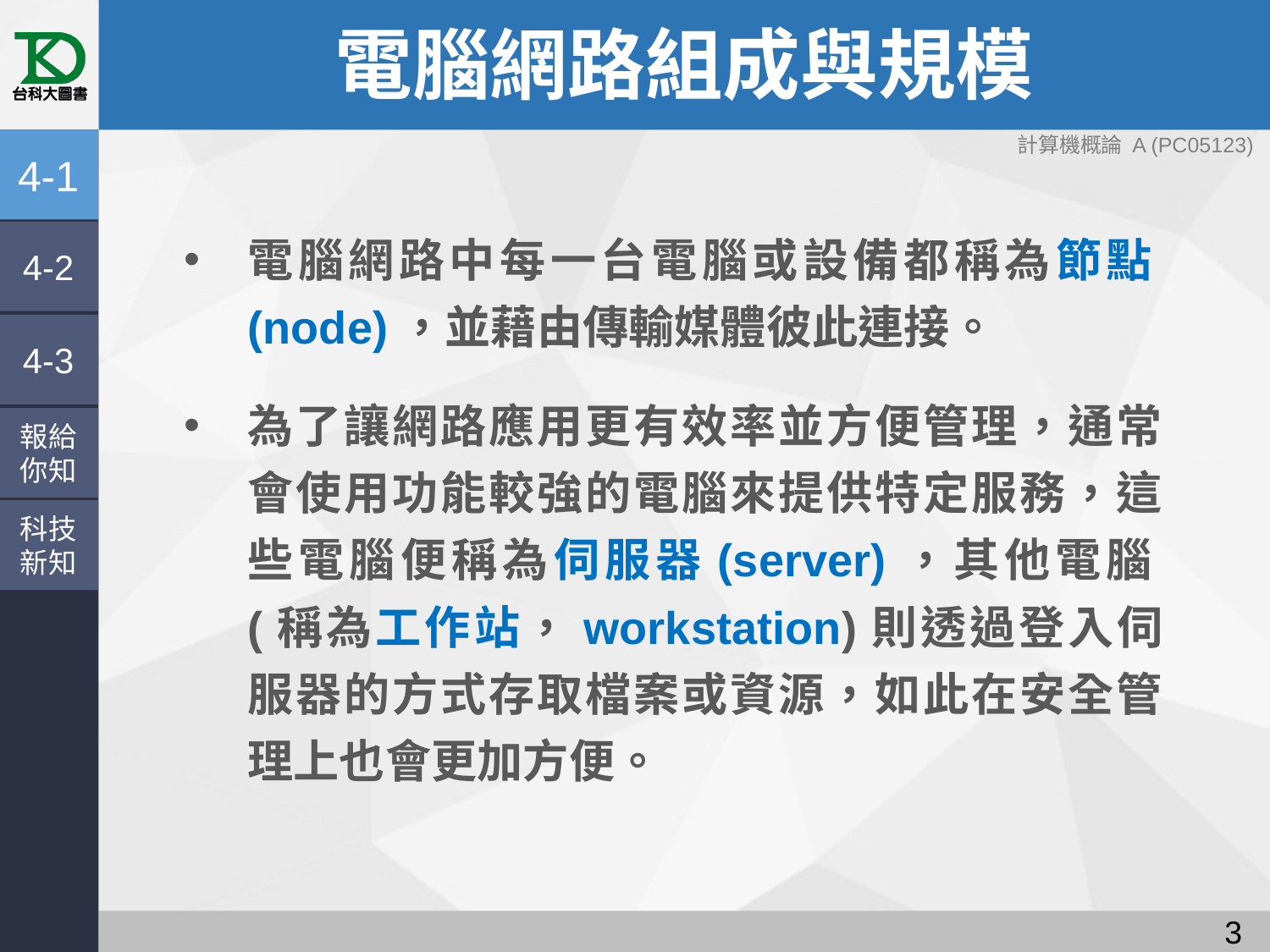

# 電腦網路組成與規模
4-1
電腦網路中每一台電腦或設備都稱為節點(node)，並藉由傳輸媒體彼此連接。
為了讓網路應用更有效率並方便管理，通常會使用功能較強的電腦來提供特定服務，這些電腦便稱為伺服器(server)，其他電腦(稱為工作站，workstation)則透過登入伺服器的方式存取檔案或資源，如此在安全管理上也會更加方便。
4-2
4-3
報給
你知
科技
新知
3